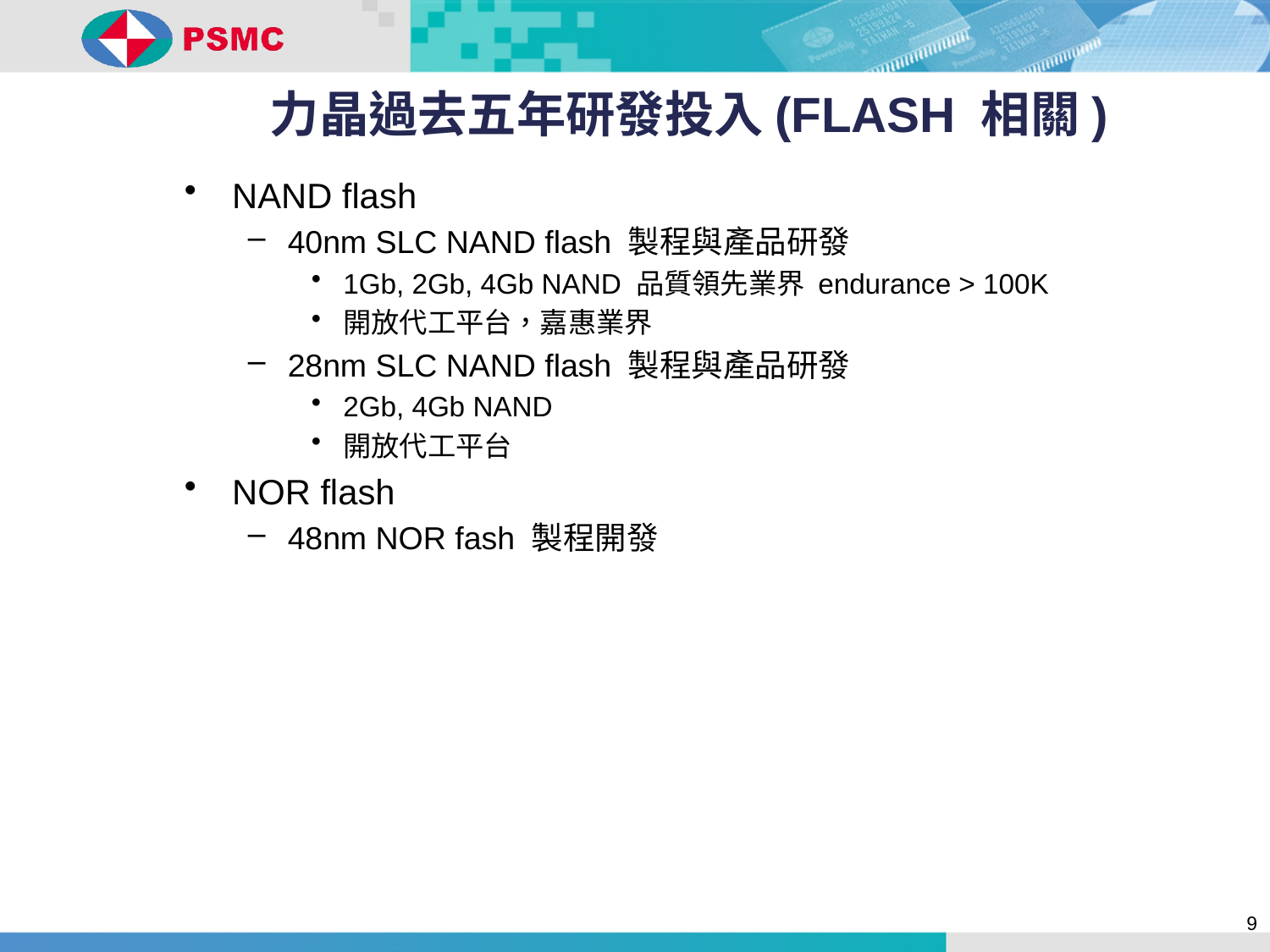

# 力晶過去五年研發投入(FLASH 相關)
NAND flash
40nm SLC NAND flash 製程與產品研發
1Gb, 2Gb, 4Gb NAND 品質領先業界 endurance > 100K
開放代工平台，嘉惠業界
28nm SLC NAND flash 製程與產品研發
2Gb, 4Gb NAND
開放代工平台
NOR flash
48nm NOR fash 製程開發
9